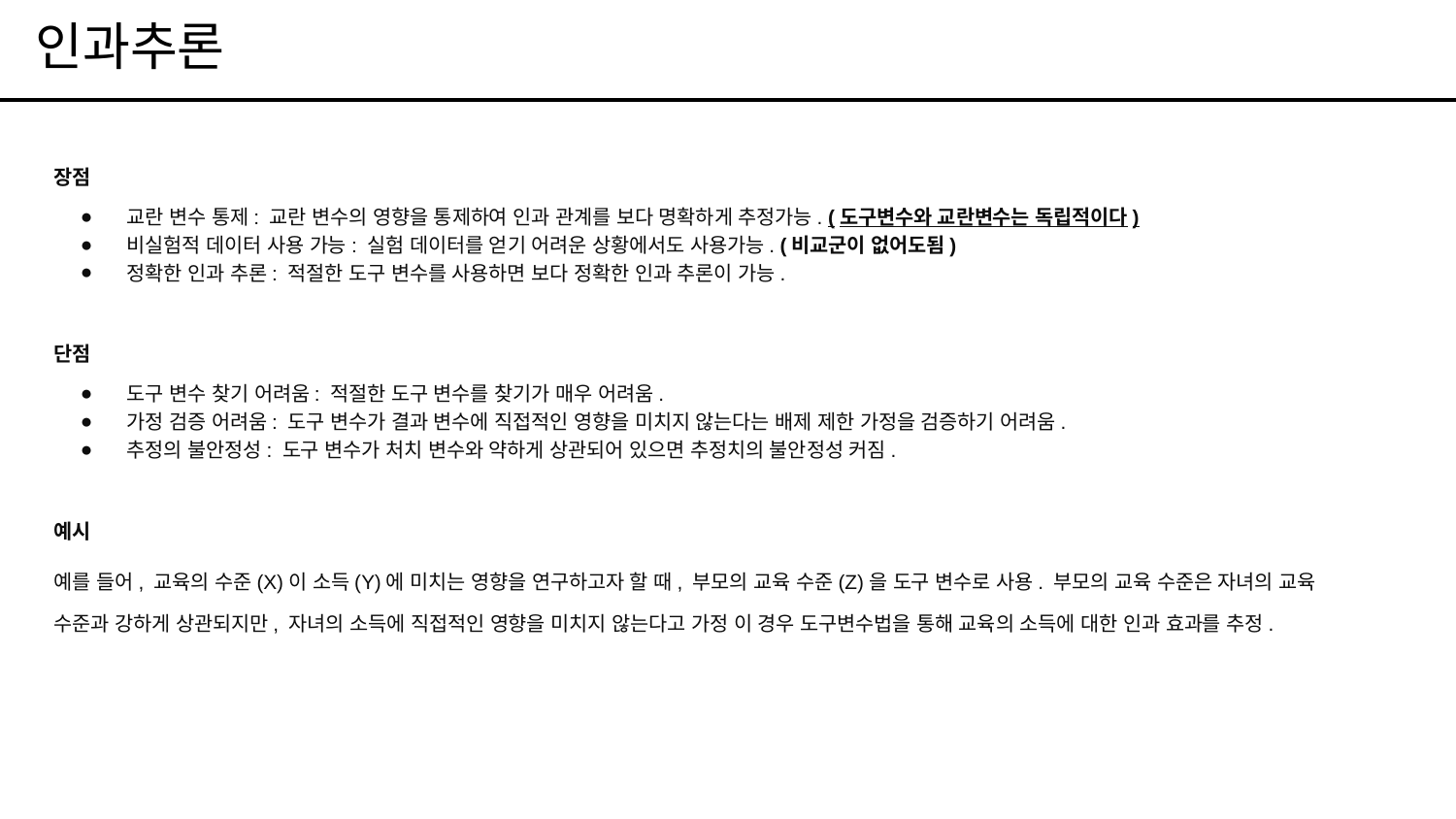

# 인과추론
장점
교란 변수 통제: 교란 변수의 영향을 통제하여 인과 관계를 보다 명확하게 추정가능. (도구변수와 교란변수는 독립적이다)
비실험적 데이터 사용 가능: 실험 데이터를 얻기 어려운 상황에서도 사용가능. (비교군이 없어도됨)
정확한 인과 추론: 적절한 도구 변수를 사용하면 보다 정확한 인과 추론이 가능.
단점
도구 변수 찾기 어려움: 적절한 도구 변수를 찾기가 매우 어려움.
가정 검증 어려움: 도구 변수가 결과 변수에 직접적인 영향을 미치지 않는다는 배제 제한 가정을 검증하기 어려움.
추정의 불안정성: 도구 변수가 처치 변수와 약하게 상관되어 있으면 추정치의 불안정성 커짐.
예시
예를 들어, 교육의 수준(X)이 소득(Y)에 미치는 영향을 연구하고자 할 때, 부모의 교육 수준(Z)을 도구 변수로 사용. 부모의 교육 수준은 자녀의 교육 수준과 강하게 상관되지만, 자녀의 소득에 직접적인 영향을 미치지 않는다고 가정 이 경우 도구변수법을 통해 교육의 소득에 대한 인과 효과를 추정.